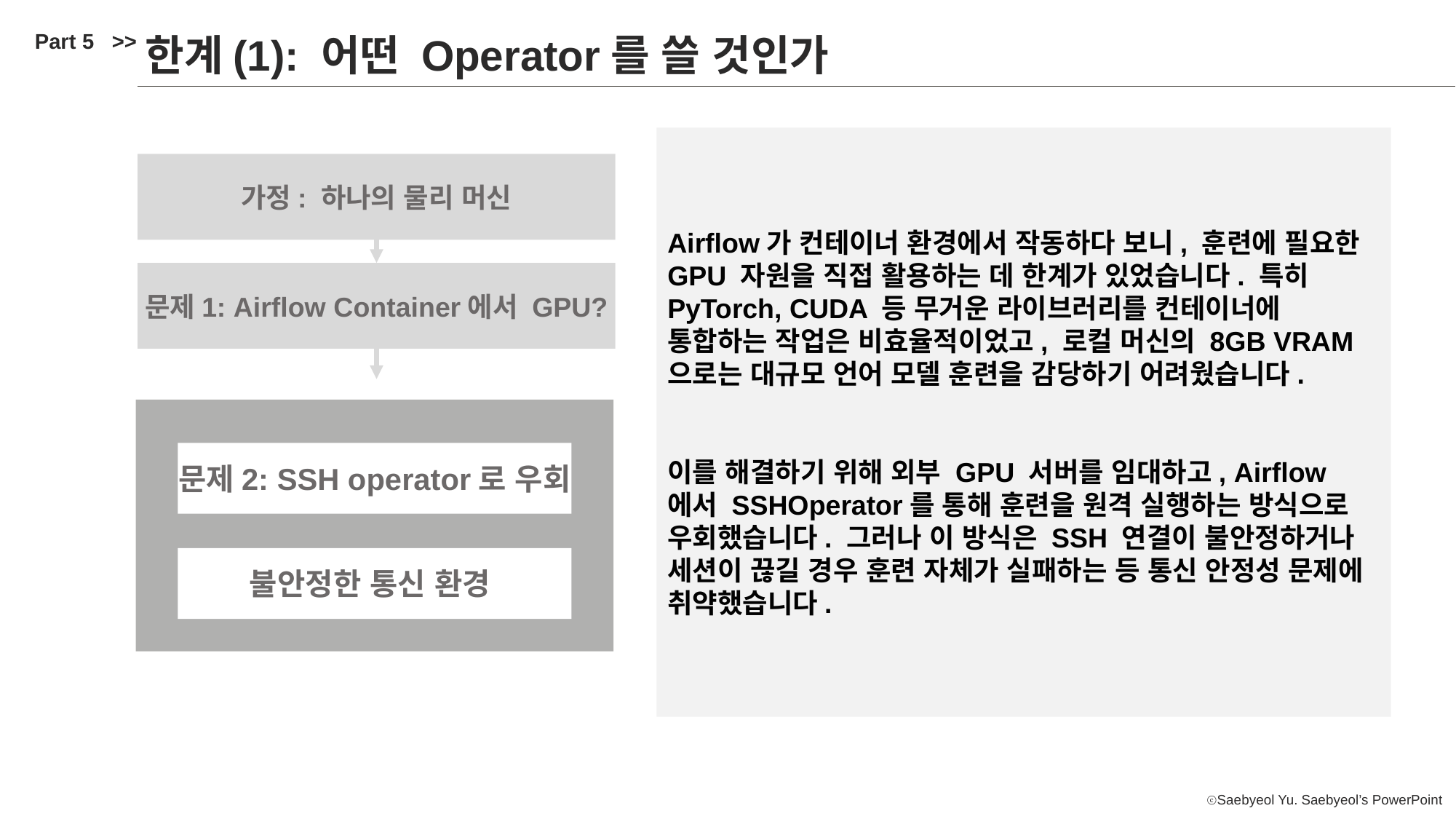

Part 5   >>
한계(1): 어떤 Operator를 쓸 것인가
Airflow가 컨테이너 환경에서 작동하다 보니, 훈련에 필요한 GPU 자원을 직접 활용하는 데 한계가 있었습니다. 특히 PyTorch, CUDA 등 무거운 라이브러리를 컨테이너에 통합하는 작업은 비효율적이었고, 로컬 머신의 8GB VRAM으로는 대규모 언어 모델 훈련을 감당하기 어려웠습니다.
이를 해결하기 위해 외부 GPU 서버를 임대하고, Airflow에서 SSHOperator를 통해 훈련을 원격 실행하는 방식으로 우회했습니다. 그러나 이 방식은 SSH 연결이 불안정하거나 세션이 끊길 경우 훈련 자체가 실패하는 등 통신 안정성 문제에 취약했습니다.

가정: 하나의 물리 머신

문제1: Airflow Container에서 GPU?

문제2: SSH operator로 우회

불안정한 통신 환경